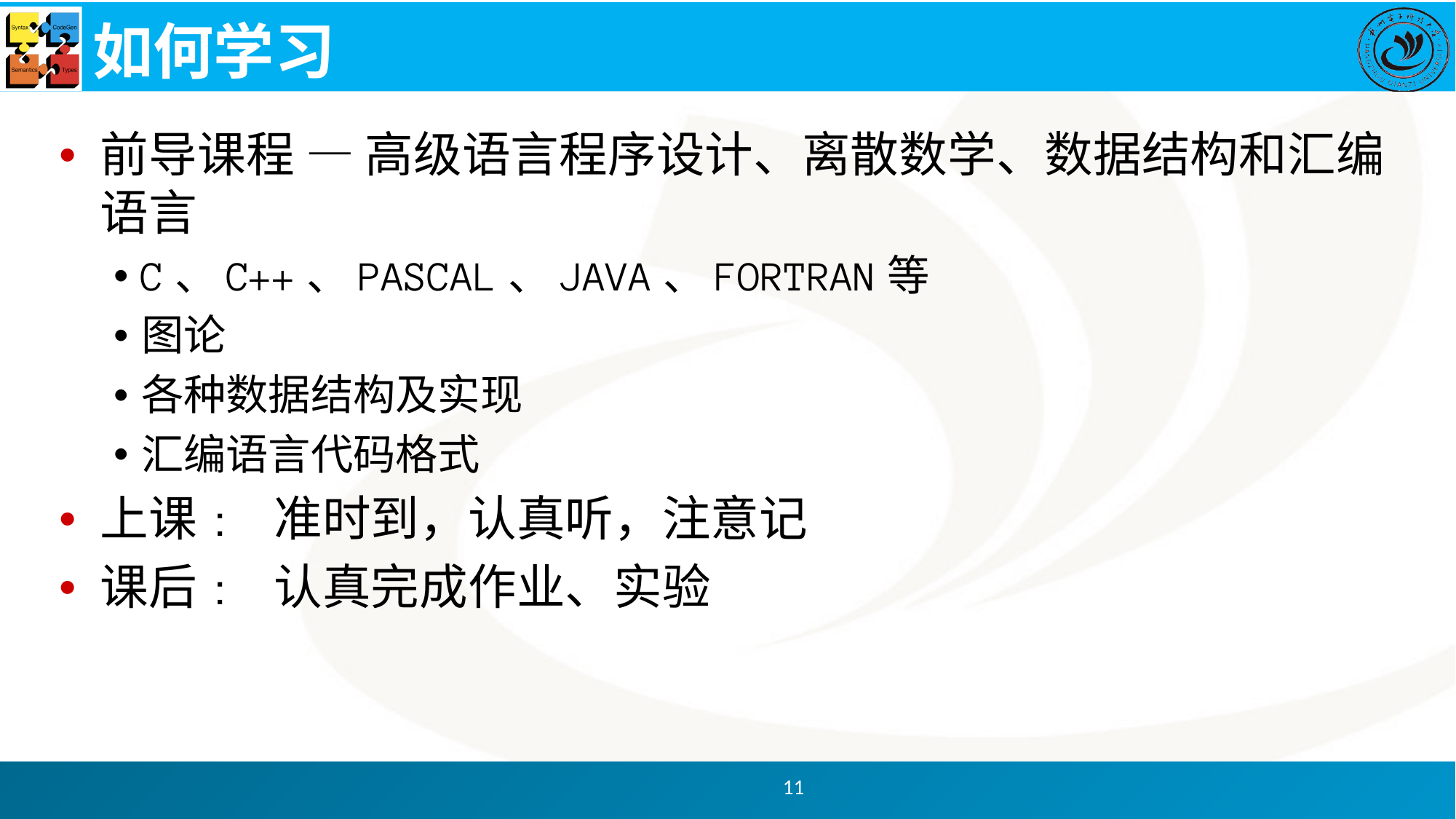

# 如何学习
前导课程 — 高级语言程序设计、离散数学、数据结构和汇编语言
C、C++、PASCAL、JAVA、FORTRAN等
图论
各种数据结构及实现
汇编语言代码格式
上课: 准时到，认真听，注意记
课后: 认真完成作业、实验
11